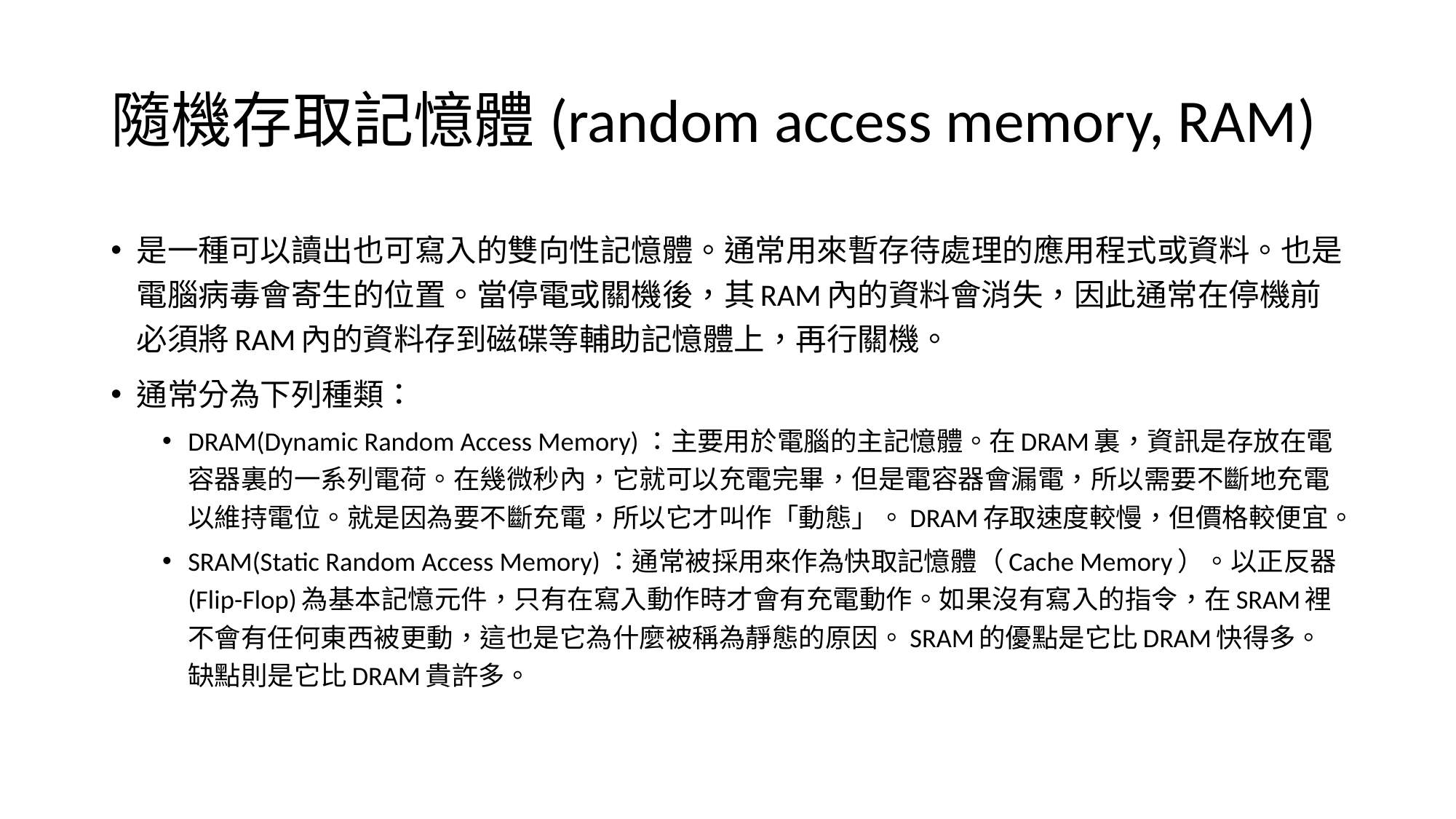

# 隨機存取記憶體(random access memory, RAM)
是一種可以讀出也可寫入的雙向性記憶體。通常用來暫存待處理的應用程式或資料。也是電腦病毒會寄生的位置。當停電或關機後，其RAM內的資料會消失，因此通常在停機前必須將RAM內的資料存到磁碟等輔助記憶體上，再行關機。
通常分為下列種類：
DRAM(Dynamic Random Access Memory)：主要用於電腦的主記憶體。在DRAM裏，資訊是存放在電容器裏的一系列電荷。在幾微秒內，它就可以充電完畢，但是電容器會漏電，所以需要不斷地充電以維持電位。就是因為要不斷充電，所以它才叫作「動態」。DRAM存取速度較慢，但價格較便宜。
SRAM(Static Random Access Memory)：通常被採用來作為快取記憶體（Cache Memory）。以正反器(Flip-Flop)為基本記憶元件，只有在寫入動作時才會有充電動作。如果沒有寫入的指令，在SRAM裡不會有任何東西被更動，這也是它為什麼被稱為靜態的原因。SRAM的優點是它比DRAM快得多。缺點則是它比DRAM貴許多。